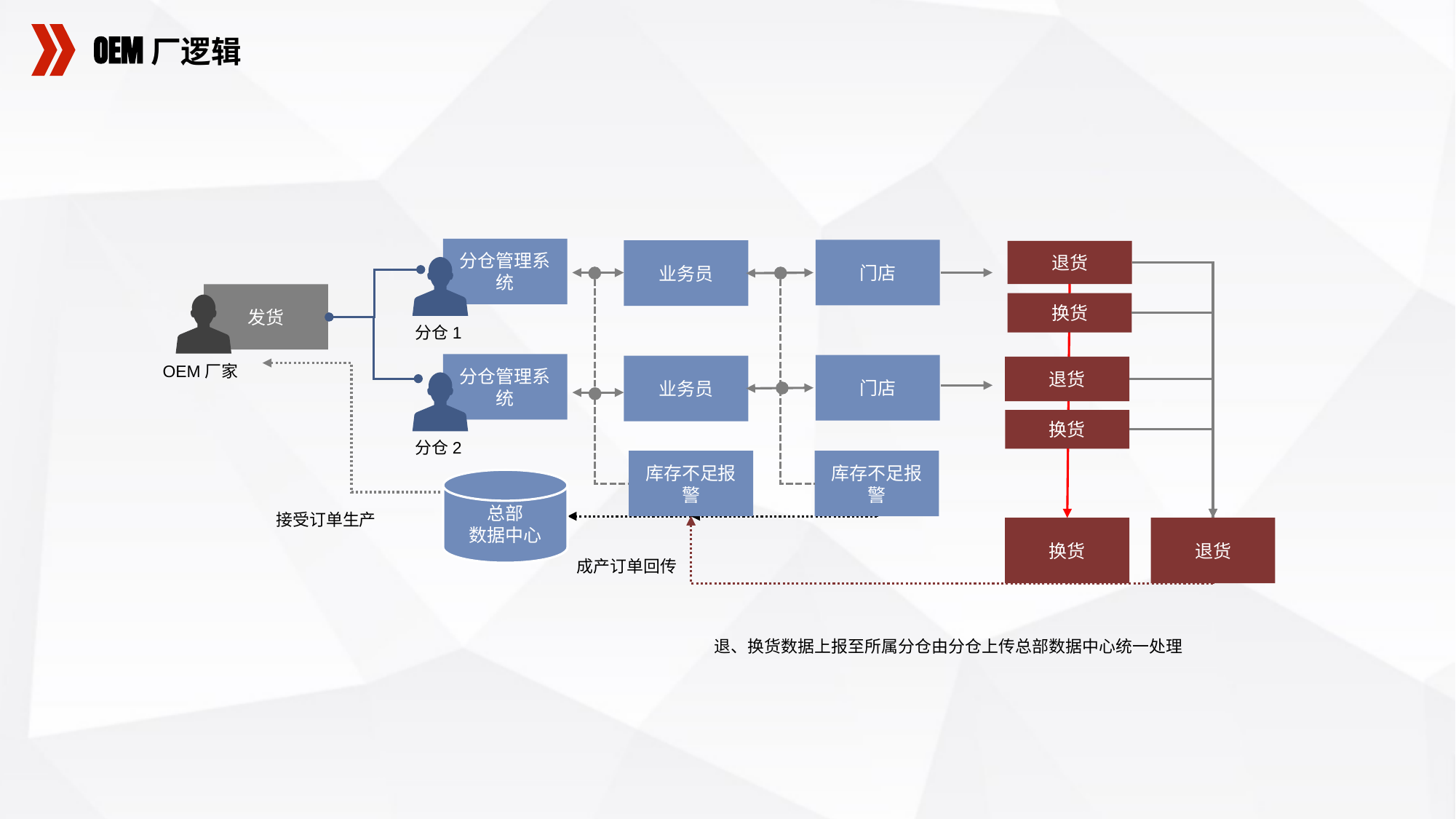

OEM厂逻辑
分仓管理系统

分仓1
门店
业务员
退货

发货

OEM厂家
接受订单生产
换货
分仓管理系统

分仓2
门店
业务员
退货

换货
库存不足报警
库存不足报警
总部
数据中心
换货
退货
成产订单回传
退、换货数据上报至所属分仓由分仓上传总部数据中心统一处理